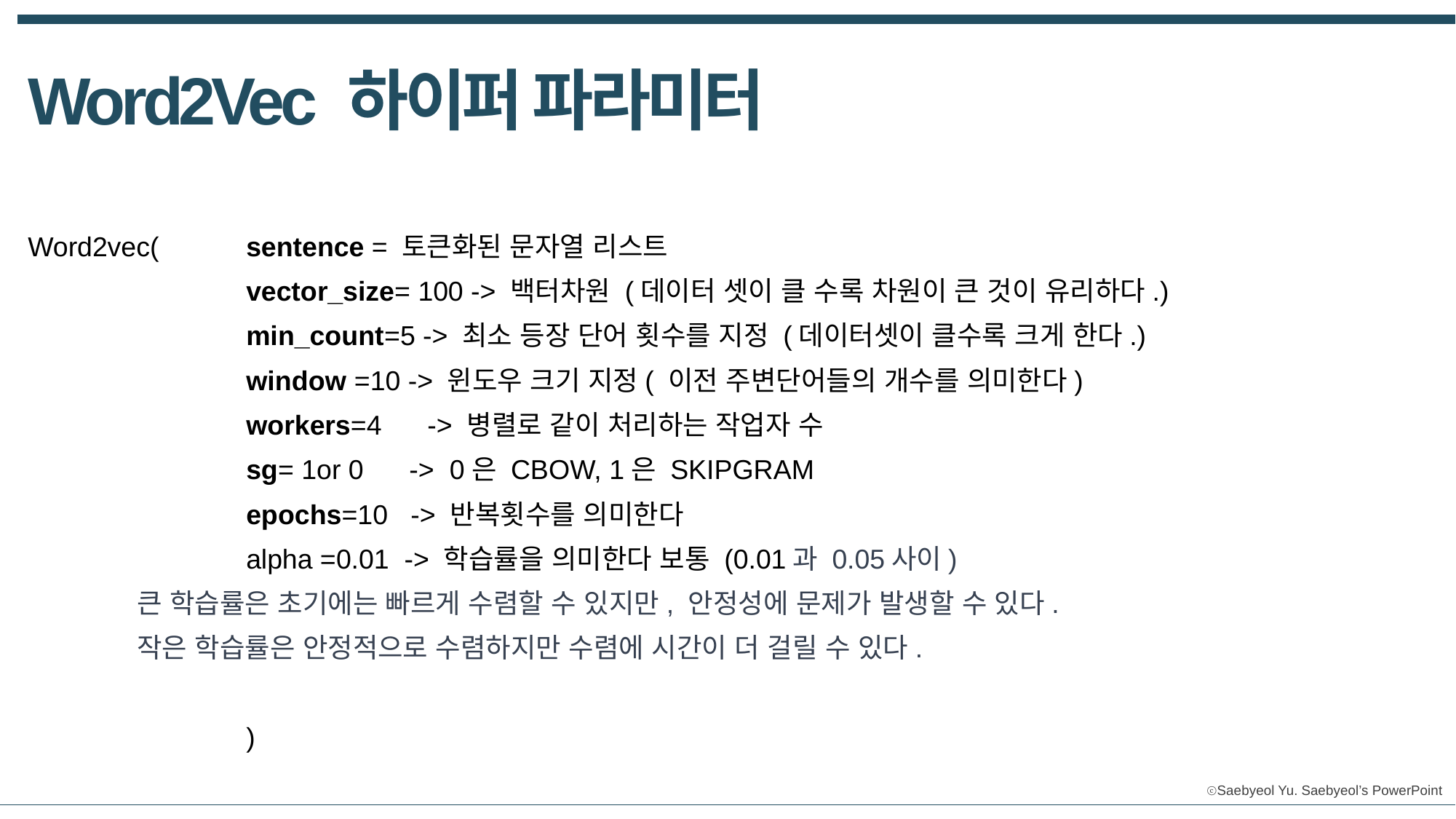

Word2Vec 하이퍼 파라미터
1, 내용을 입력하세요
Word2vec(	sentence = 토큰화된 문자열 리스트
		vector_size= 100 -> 백터차원 (데이터 셋이 클 수록 차원이 큰 것이 유리하다.)
		min_count=5 -> 최소 등장 단어 횟수를 지정 (데이터셋이 클수록 크게 한다.)
		window =10 -> 윈도우 크기 지정( 이전 주변단어들의 개수를 의미한다)
		workers=4      -> 병렬로 같이 처리하는 작업자 수
		sg= 1or 0      ->  0은 CBOW, 1은 SKIPGRAM
	  	epochs=10   -> 반복횟수를 의미한다
		alpha =0.01  -> 학습률을 의미한다 보통 (0.01과 0.05사이)
	큰 학습률은 초기에는 빠르게 수렴할 수 있지만, 안정성에 문제가 발생할 수 있다.
	작은 학습률은 안정적으로 수렴하지만 수렴에 시간이 더 걸릴 수 있다.

		)
2, 내용을 입력하세요
3, 내용을 입력하세요